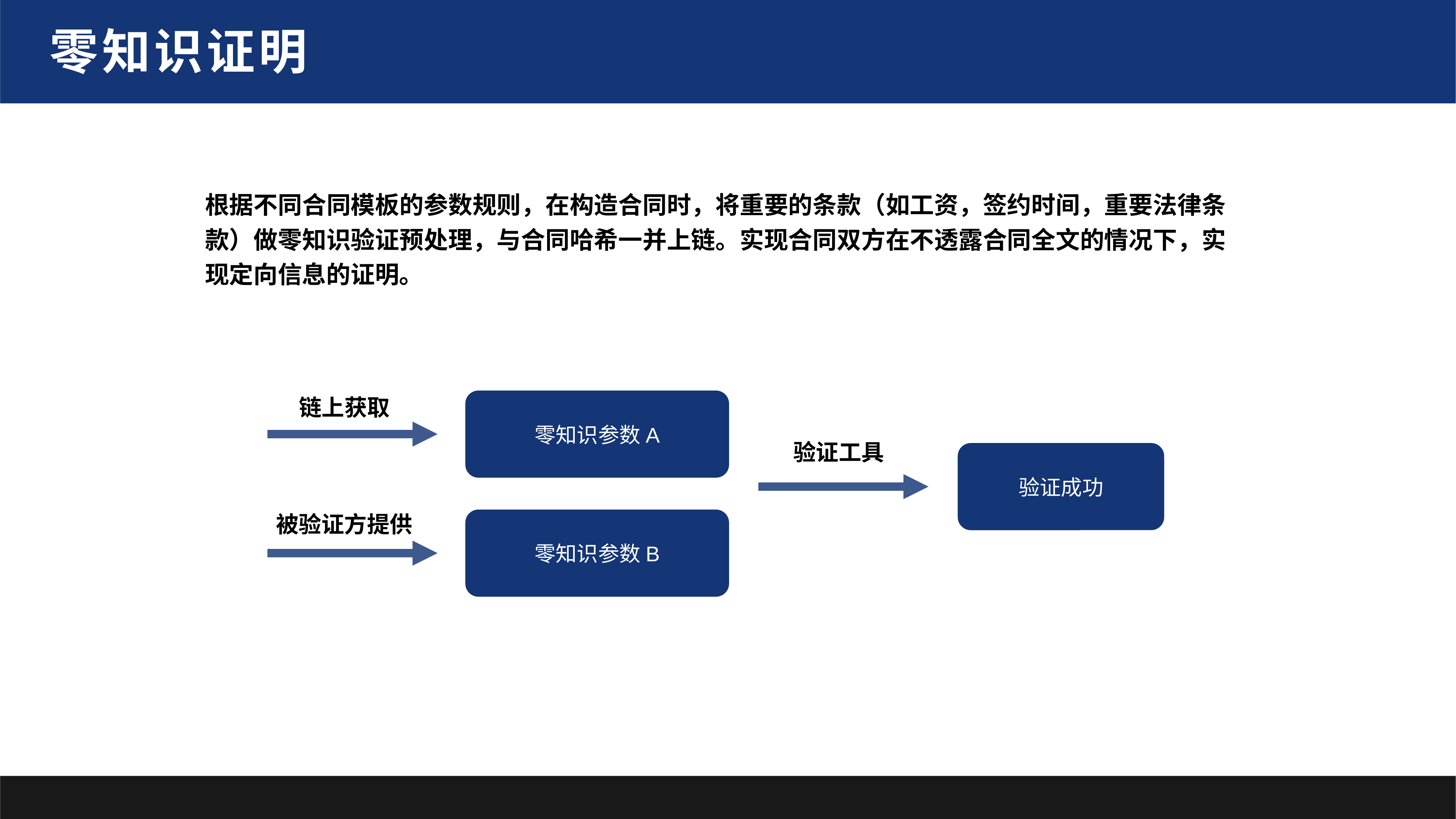

零知识证明
根据不同合同模板的参数规则，在构造合同时，将重要的条款（如工资，签约时间，重要法律条款）做零知识验证预处理，与合同哈希一并上链。实现合同双方在不透露合同全文的情况下，实现定向信息的证明。
链上获取
零知识参数A
验证工具

验证成功

被验证方提供
零知识参数B